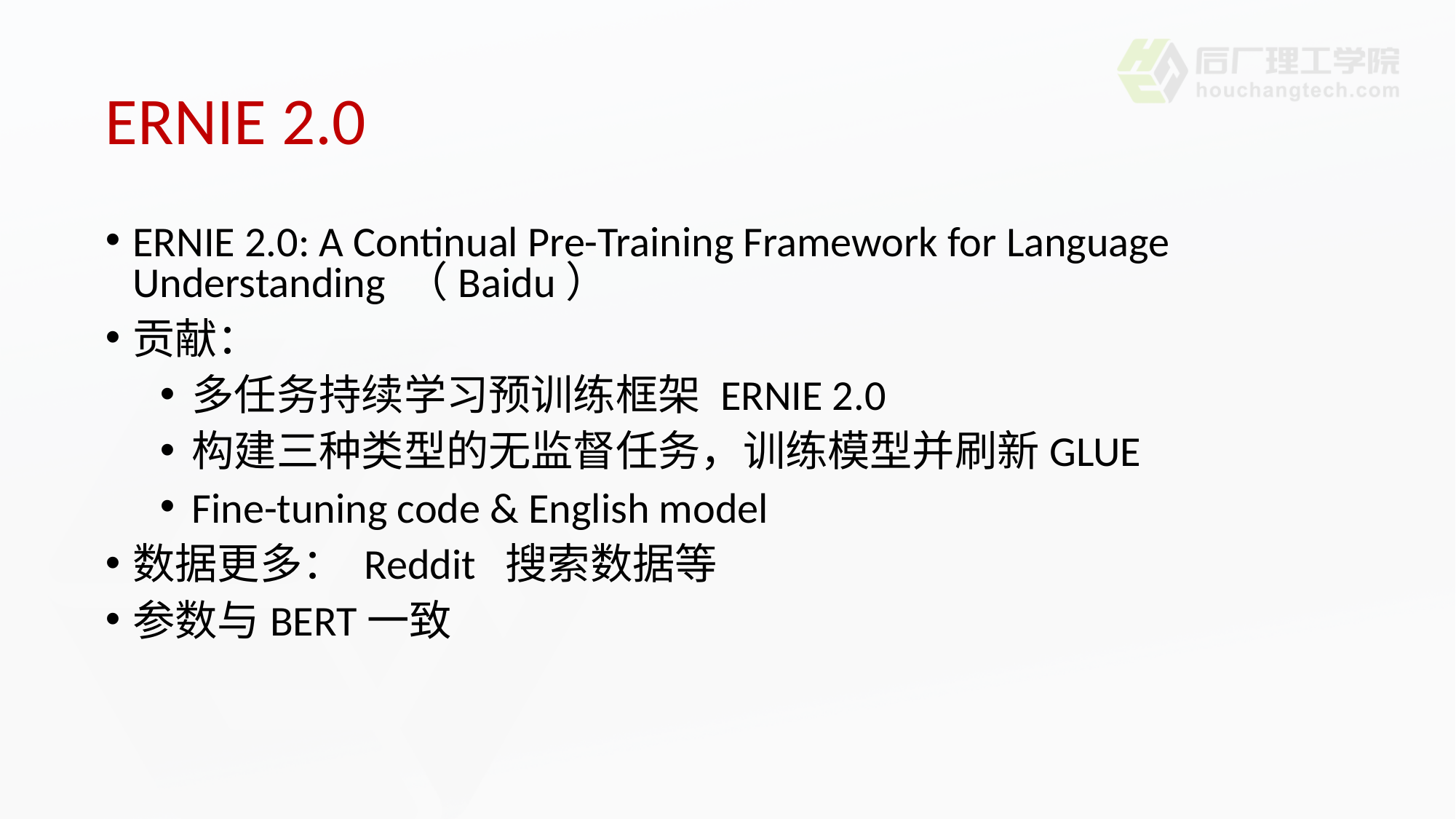

# ERNIE 2.0
ERNIE 2.0: A Continual Pre-Training Framework for Language Understanding （Baidu）
贡献：
多任务持续学习预训练框架 ERNIE 2.0
构建三种类型的无监督任务，训练模型并刷新GLUE
Fine-tuning code & English model
数据更多： Reddit  搜索数据等
参数与BERT一致